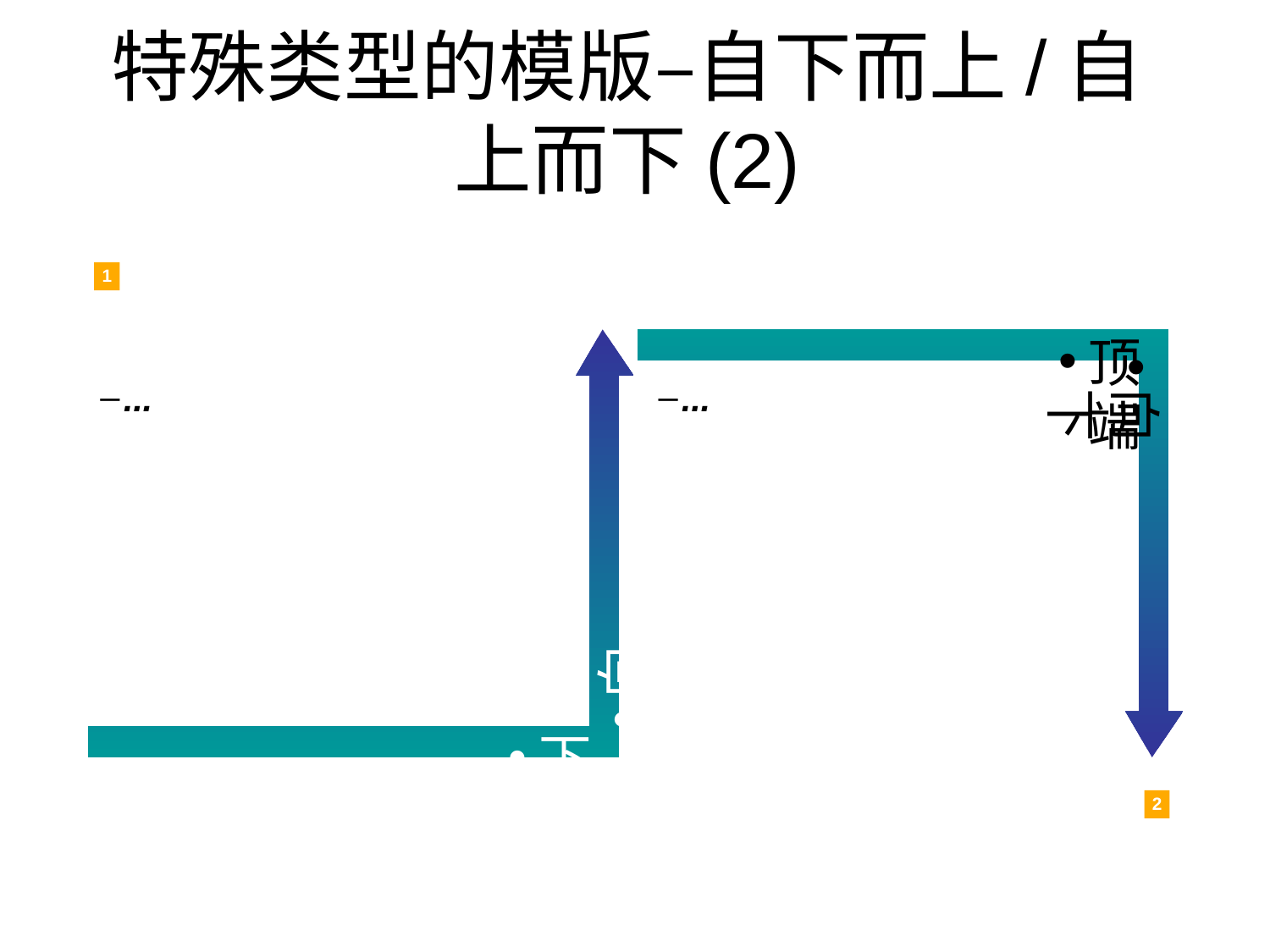

特殊类型的模版–自下而上/自上而下(2)
1
顶端

...
...
向下
向上
下
2